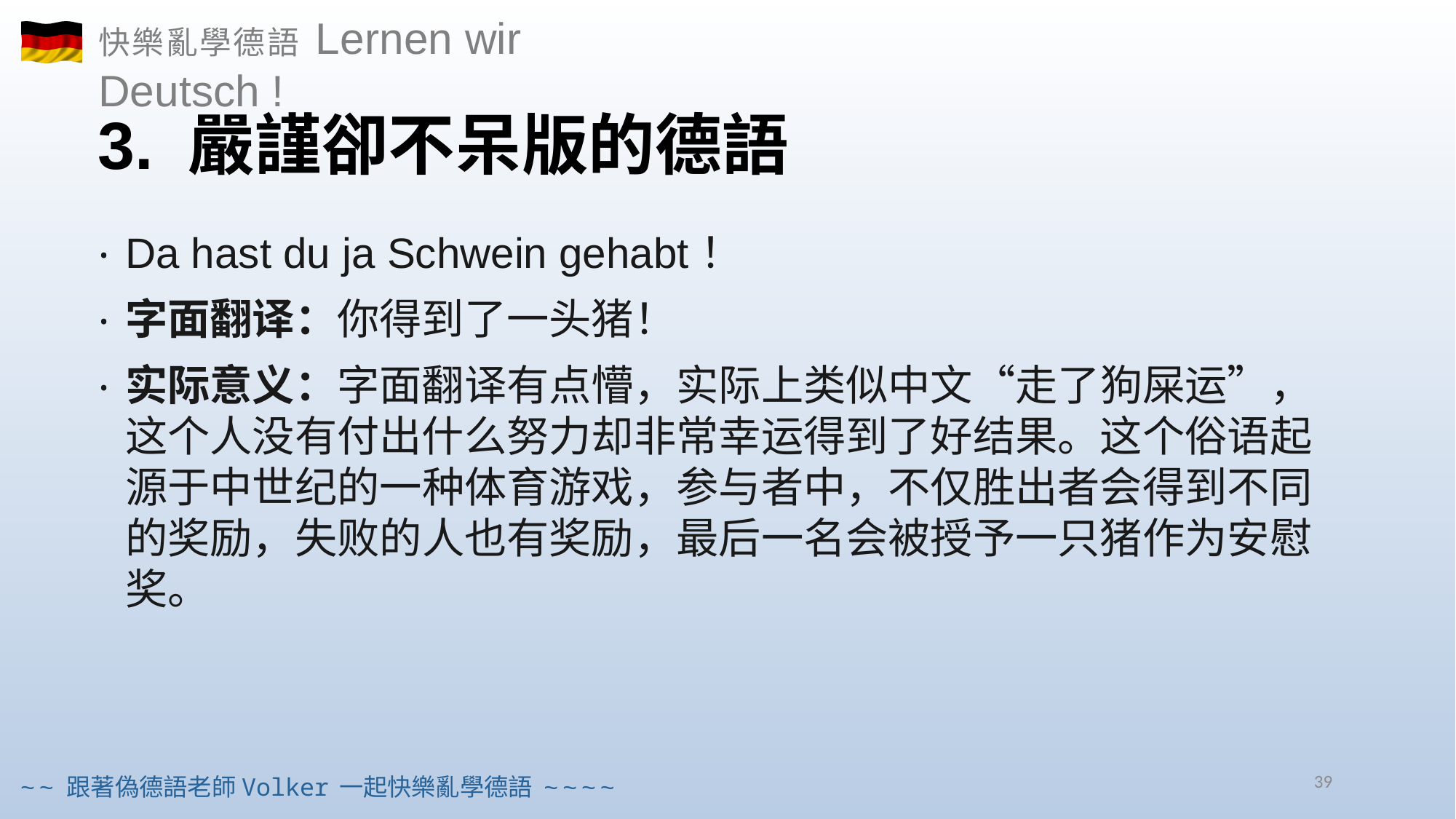

# 3. 嚴謹卻不呆版的德語
Da hast du ja Schwein gehabt！
字面翻译：你得到了一头猪！
实际意义：字面翻译有点懵，实际上类似中文“走了狗屎运”，这个人没有付出什么努力却非常幸运得到了好结果。这个俗语起源于中世纪的一种体育游戏，参与者中，不仅胜出者会得到不同的奖励，失败的人也有奖励，最后一名会被授予一只猪作为安慰奖。

39